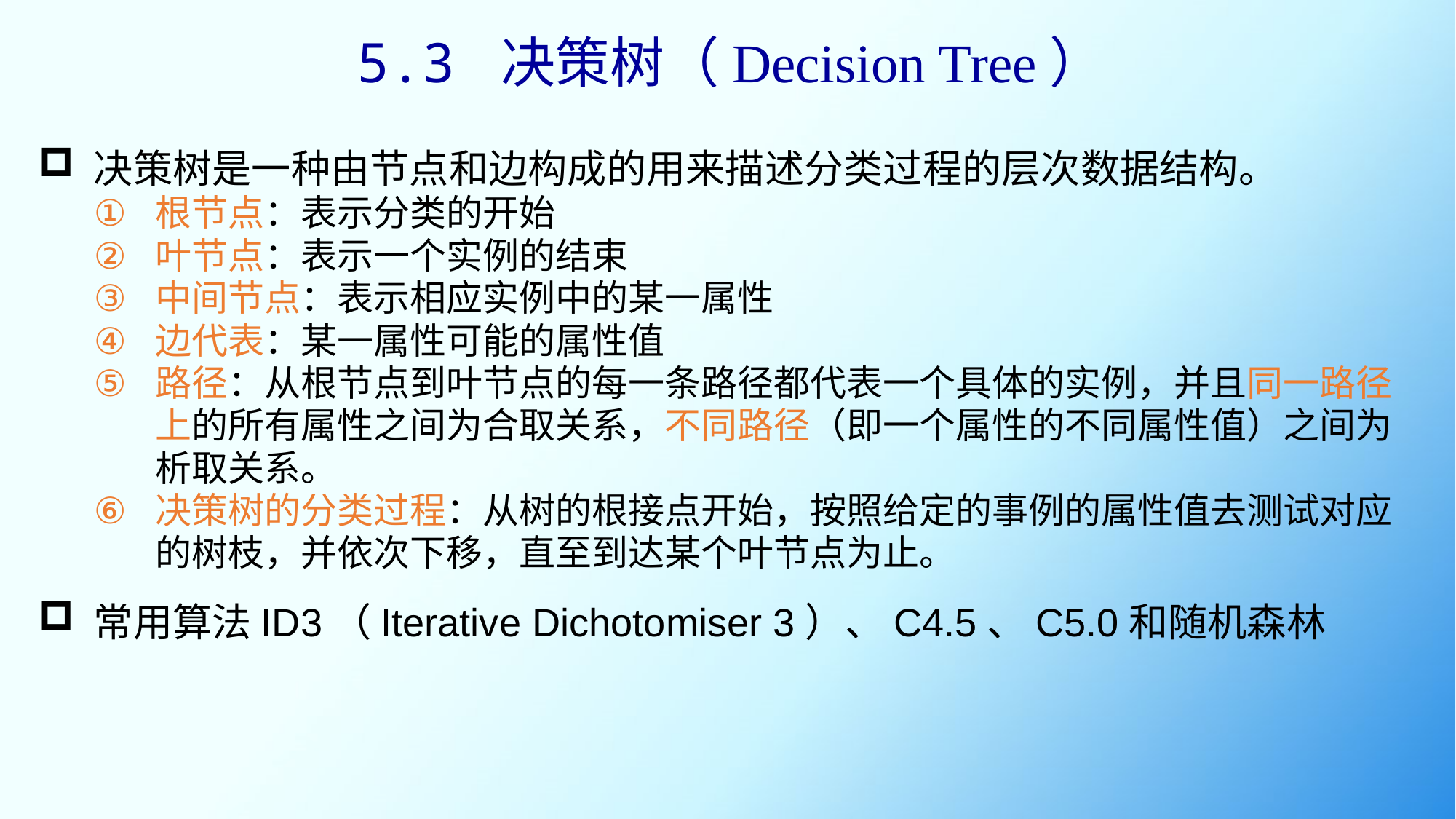

5.3 决策树（Decision Tree）
决策树是一种由节点和边构成的用来描述分类过程的层次数据结构。
根节点：表示分类的开始
叶节点：表示一个实例的结束
中间节点：表示相应实例中的某一属性
边代表：某一属性可能的属性值
路径：从根节点到叶节点的每一条路径都代表一个具体的实例，并且同一路径上的所有属性之间为合取关系，不同路径（即一个属性的不同属性值）之间为析取关系。
决策树的分类过程：从树的根接点开始，按照给定的事例的属性值去测试对应的树枝，并依次下移，直至到达某个叶节点为止。
常用算法ID3（Iterative Dichotomiser 3）、C4.5、C5.0和随机森林